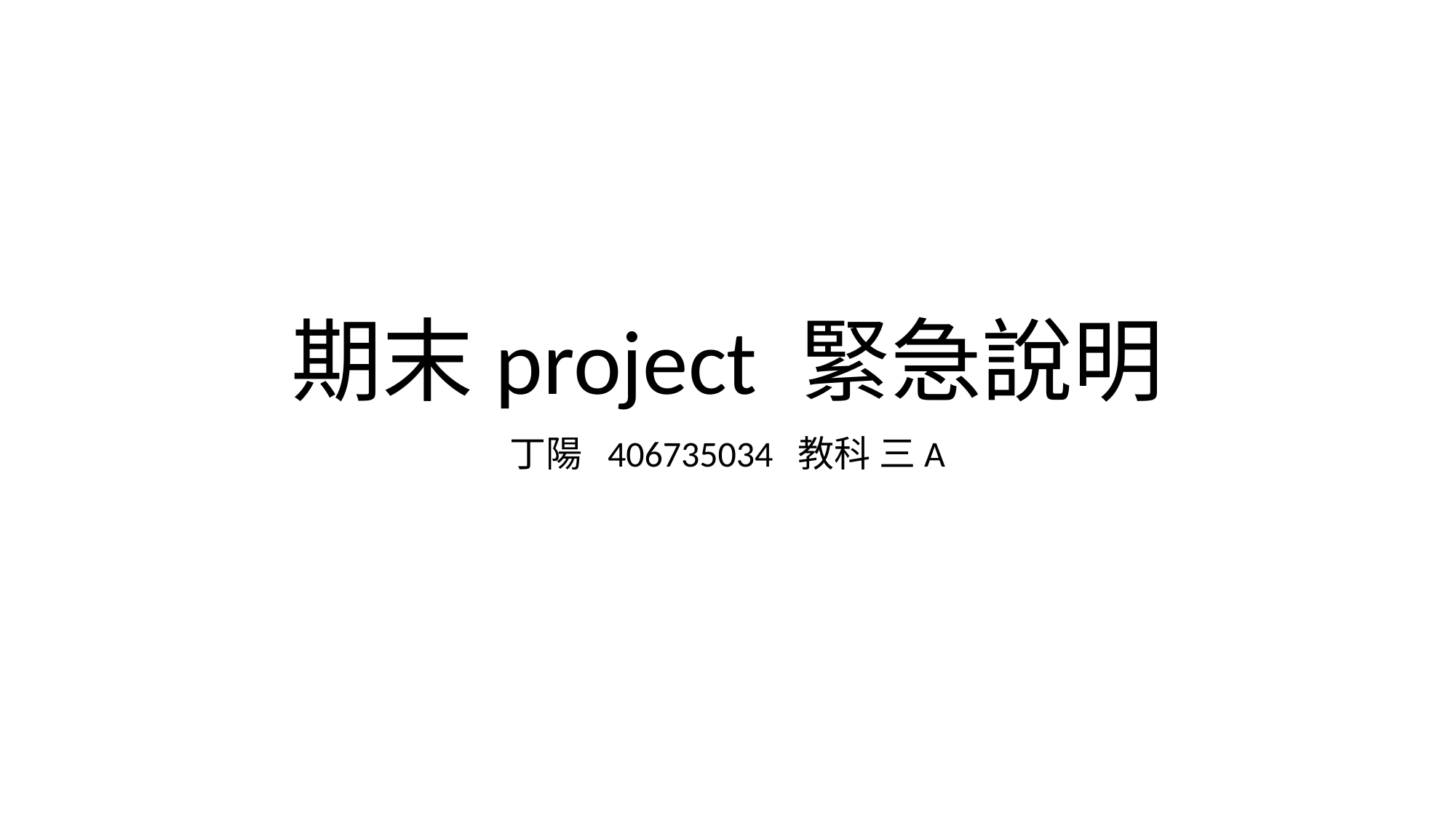

# 期末project 緊急說明
丁陽  406735034  教科 三A